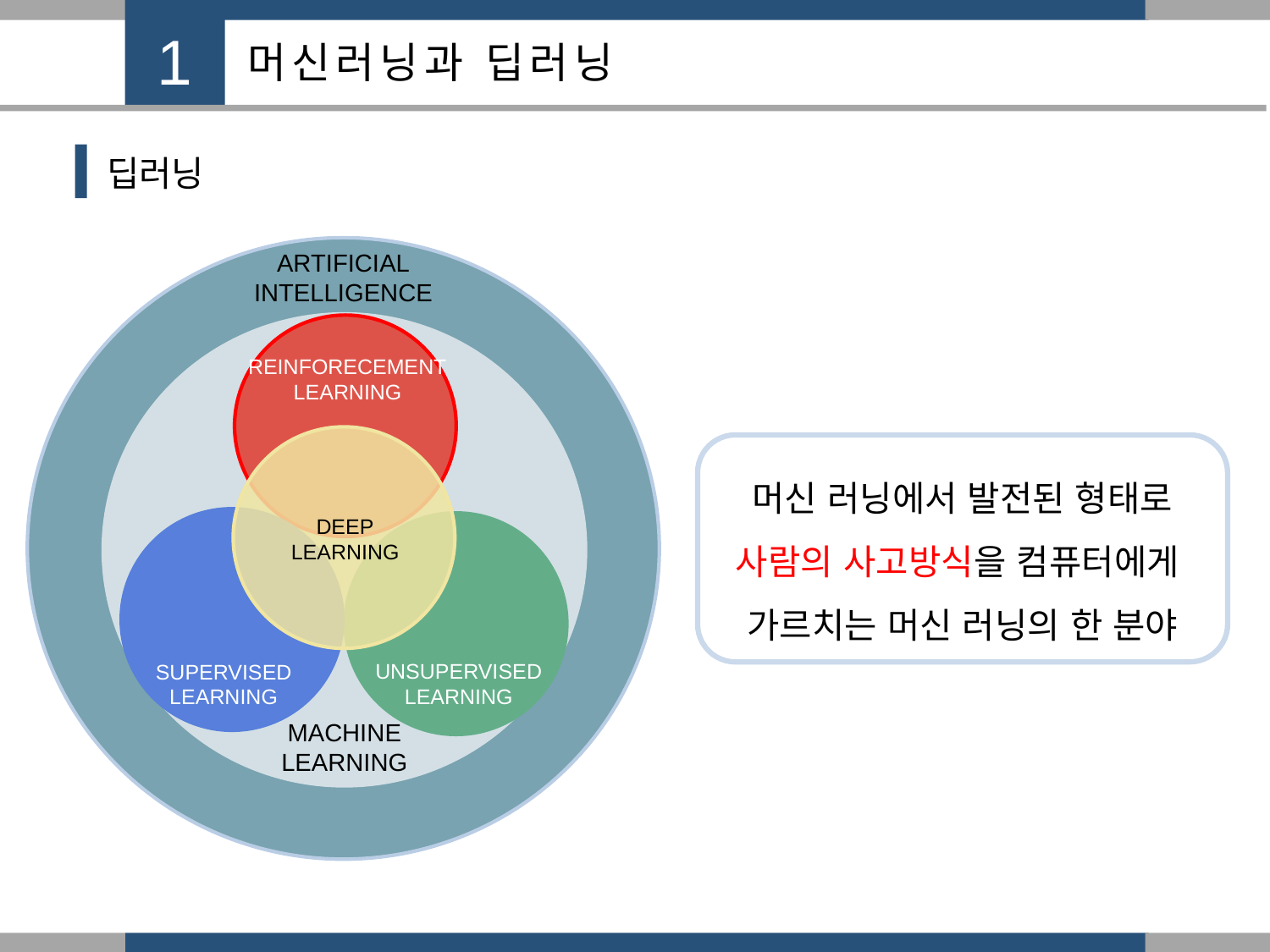

1
머신러닝과 딥러닝

딥러닝

ARTIFICIAL
INTELLIGENCE

MACHINE
LEARNING

REINFORECEMENT
LEARNING

머신 러닝에서 발전된 형태로
사람의 사고방식을 컴퓨터에게
가르치는 머신 러닝의 한 분야
DEEP
LEARNING

UNSUPERVISED
LEARNING
SUPERVISED
LEARNING